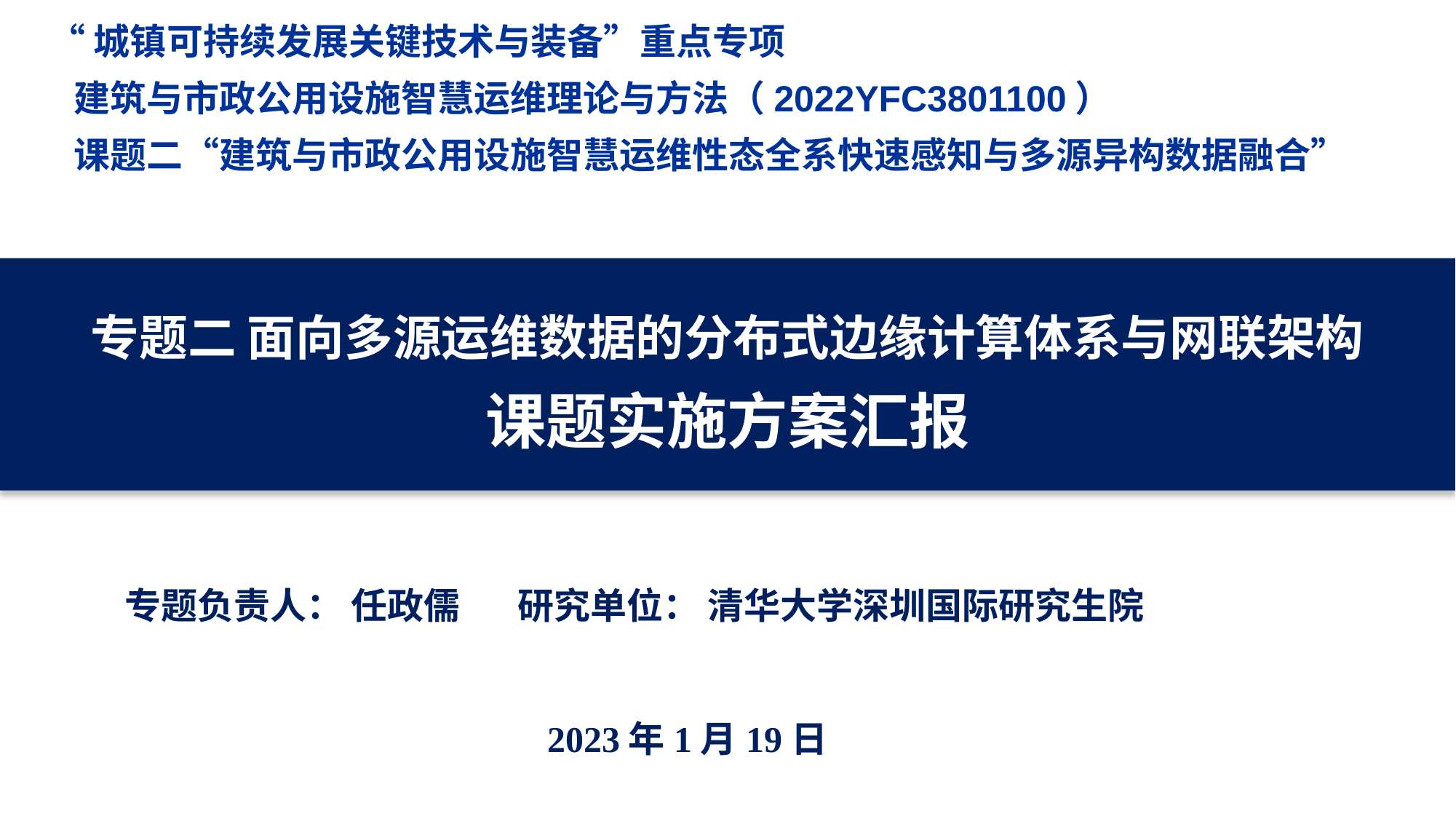

“城镇可持续发展关键技术与装备”重点专项
  建筑与市政公用设施智慧运维理论与方法（2022YFC3801100）
  课题二“建筑与市政公用设施智慧运维性态全系快速感知与多源异构数据融合”
专题二 面向多源运维数据的分布式边缘计算体系与网联架构
课题实施方案汇报
专题负责人： 任政儒       研究单位： 清华大学深圳国际研究生院
2023年1月19日